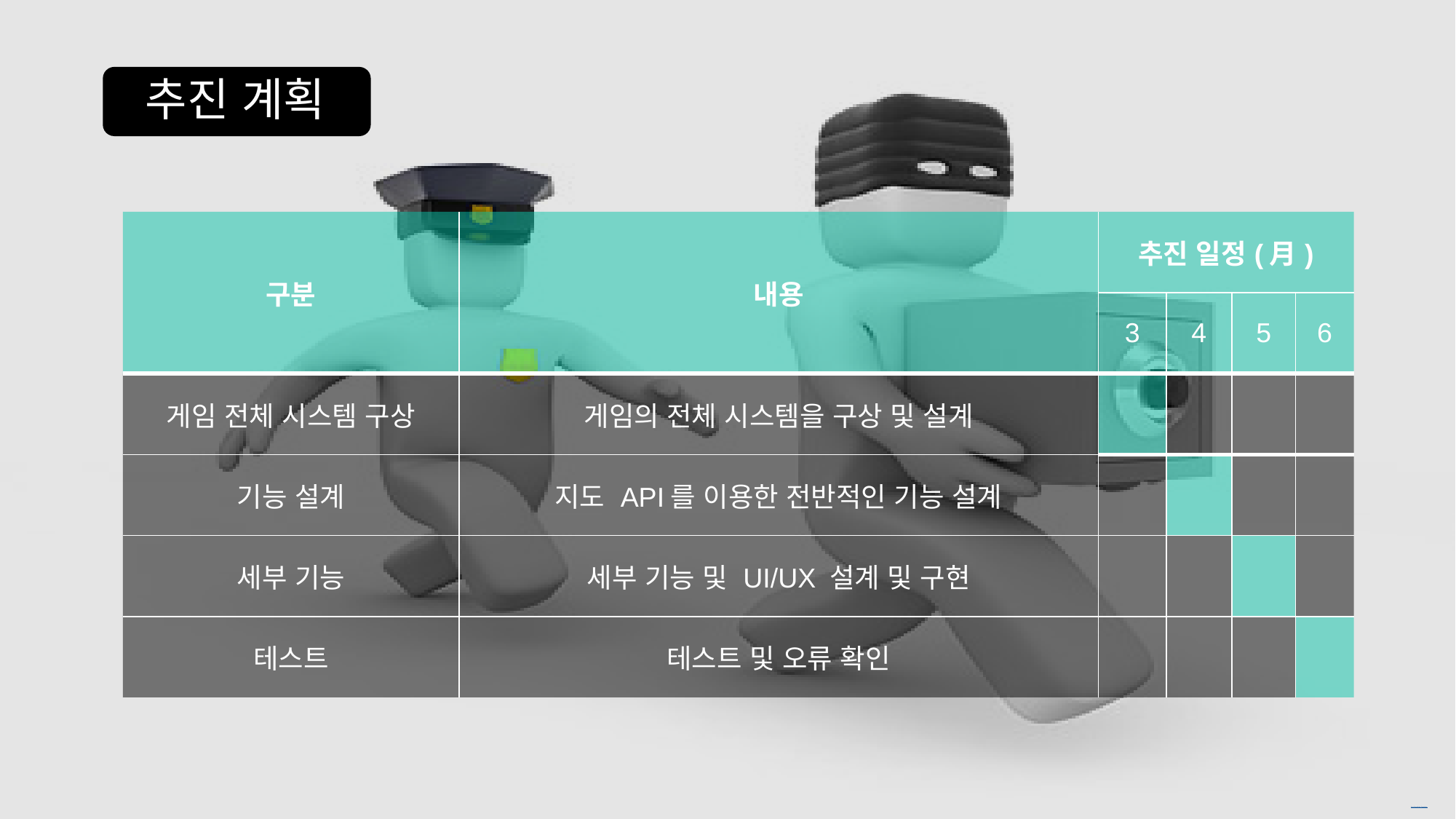

추진 계획

| 구분 | 내용 | 추진 일정(月) |  |  |  |
| --- | --- | --- | --- | --- | --- |
|  |  | 3 | 4 | 5 | 6 |
| 게임 전체 시스템 구상 | 게임의 전체 시스템을 구상 및 설계 |  |  |  |  |
| 기능 설계 | 지도 API를 이용한 전반적인 기능 설계 |  |  |  |  |
| 세부 기능 | 세부 기능 및 UI/UX 설계 및 구현 |  |  |  |  |
| 테스트 | 테스트 및 오류 확인 |  |  |  |  |
Free PowerPoint Templates